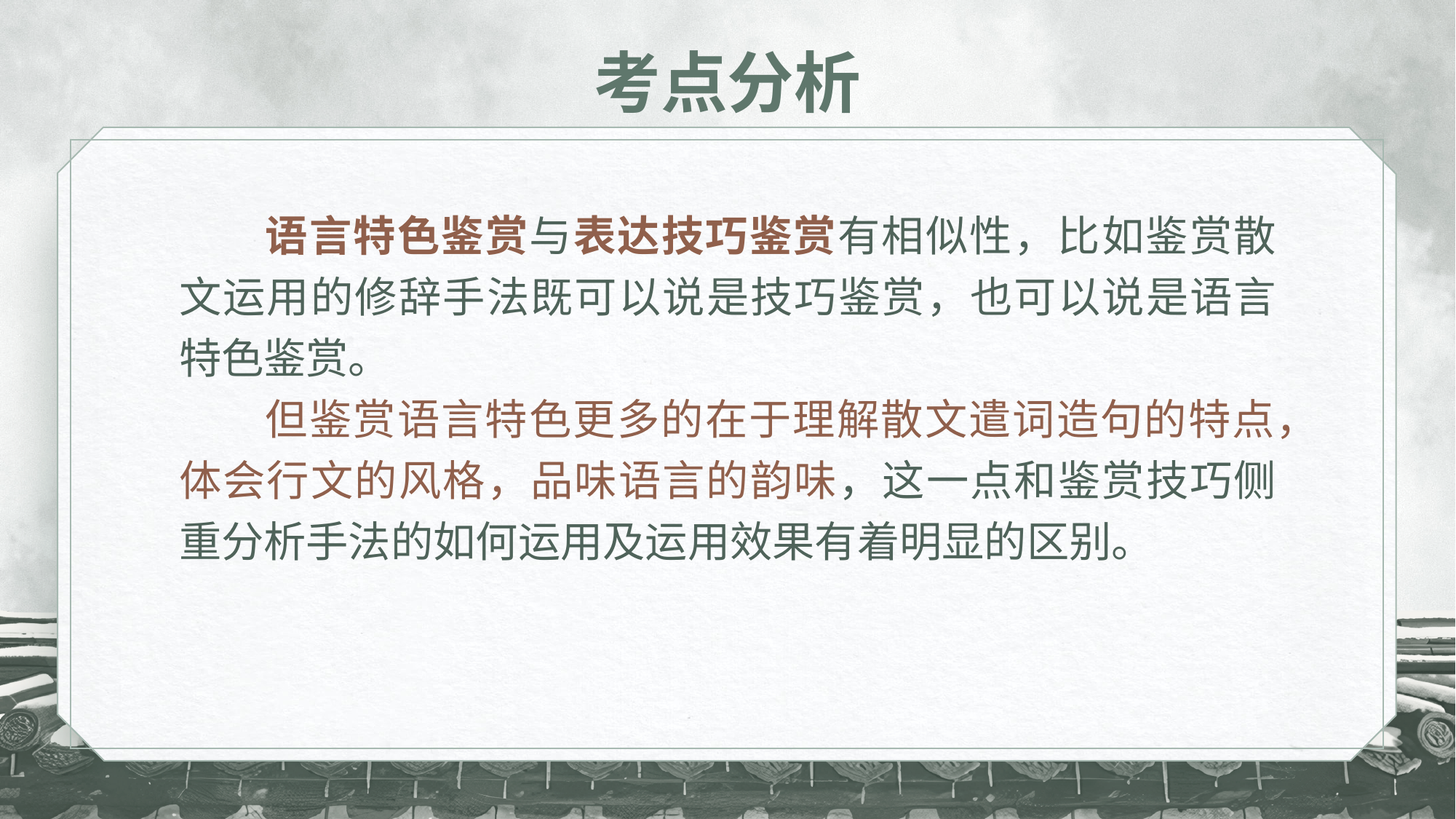

考点分析

语言特色鉴赏与表达技巧鉴赏有相似性，比如鉴赏散文运用的修辞手法既可以说是技巧鉴赏，也可以说是语言特色鉴赏。
但鉴赏语言特色更多的在于理解散文遣词造句的特点，体会行文的风格，品味语言的韵味，这一点和鉴赏技巧侧重分析手法的如何运用及运用效果有着明显的区别。